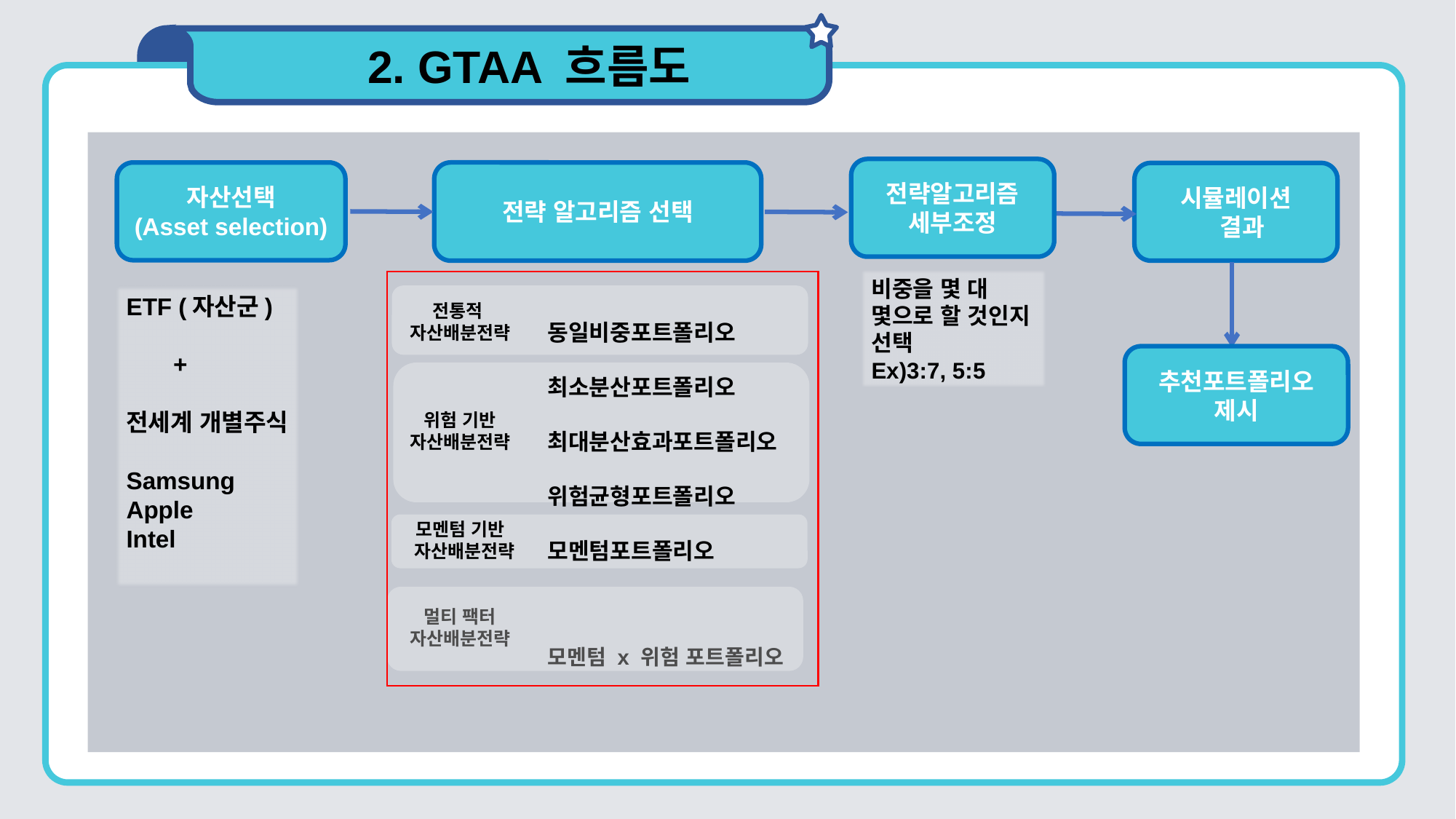

2. GTAA 흐름도

전략알고리즘 세부조정
자산선택
(Asset selection)
전략 알고리즘 선택
시뮬레이션
 결과
비중을 몇 대 몇으로 할 것인지 선택
Ex)3:7, 5:5

ETF (자산군)

       +

전세계 개별주식

Samsung
Apple
Intel

동일비중포트폴리오
최소분산포트폴리오
최대분산효과포트폴리오
위험균형포트폴리오
모멘텀포트폴리오

모멘텀 x 위험 포트폴리오
전통적
자산배분전략

위험 기반
자산배분전략

모멘텀 기반
 자산배분전략

멀티 팩터
자산배분전략

추천포트폴리오 제시